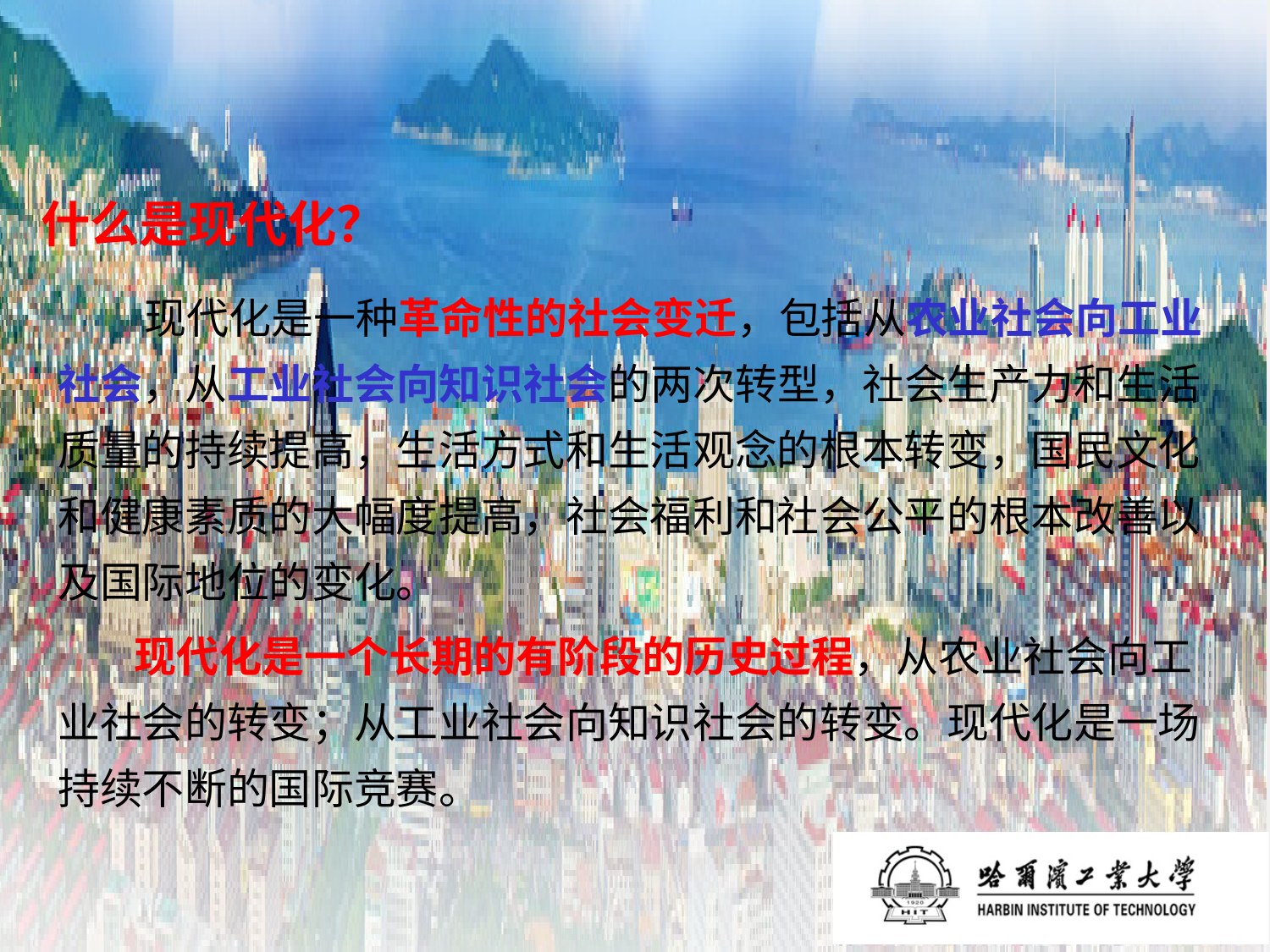

# 什么是现代化？
        现代化是一种革命性的社会变迁，包括从农业社会向工业社会，从工业社会向知识社会的两次转型，社会生产力和生活质量的持续提高，生活方式和生活观念的根本转变，国民文化和健康素质的大幅度提高，社会福利和社会公平的根本改善以及国际地位的变化。
       现代化是一个长期的有阶段的历史过程，从农业社会向工业社会的转变；从工业社会向知识社会的转变。现代化是一场持续不断的国际竞赛。